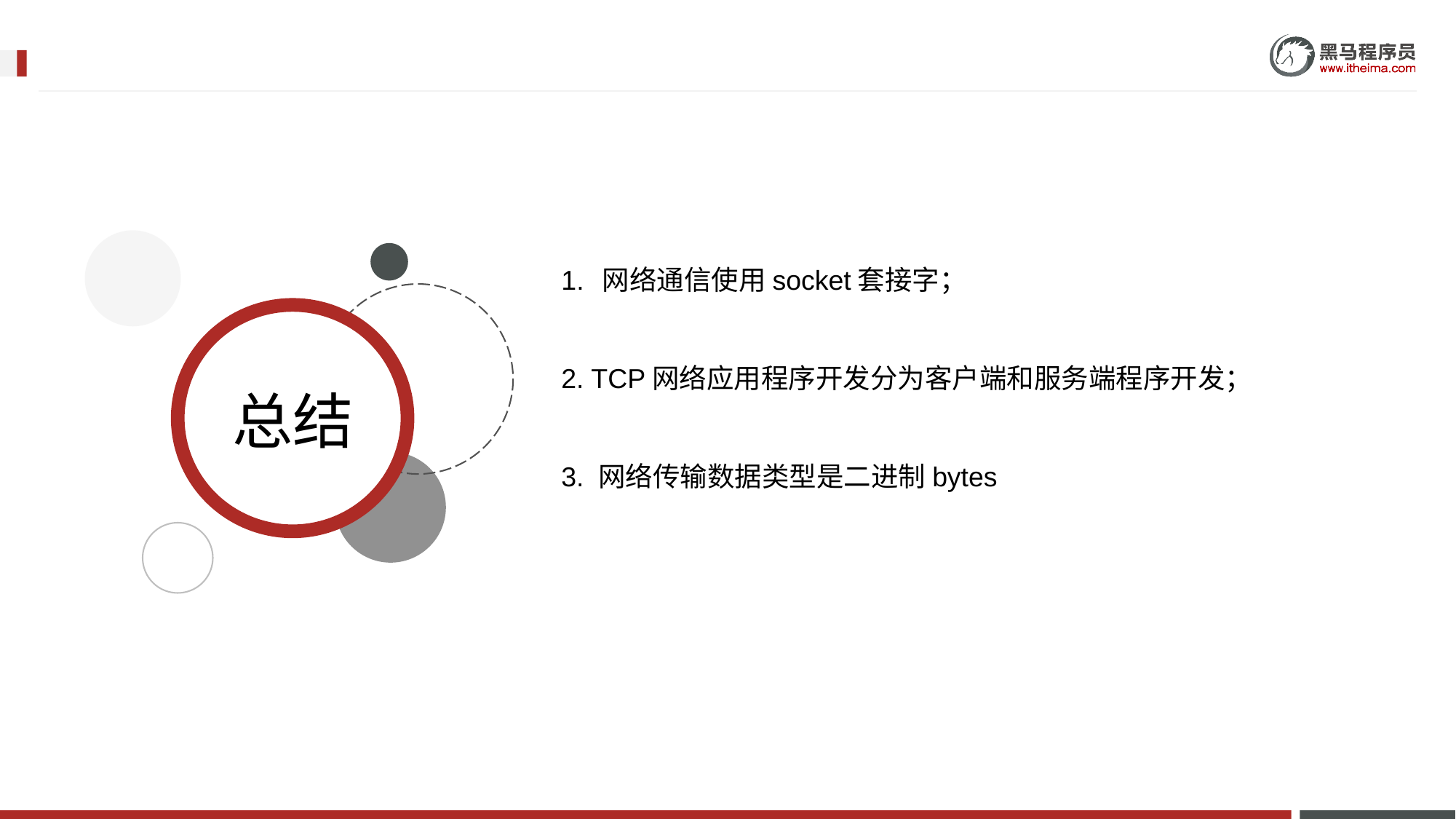

网络通信使用socket套接字；

2. TCP网络应用程序开发分为客户端和服务端程序开发；

3. 网络传输数据类型是二进制bytes